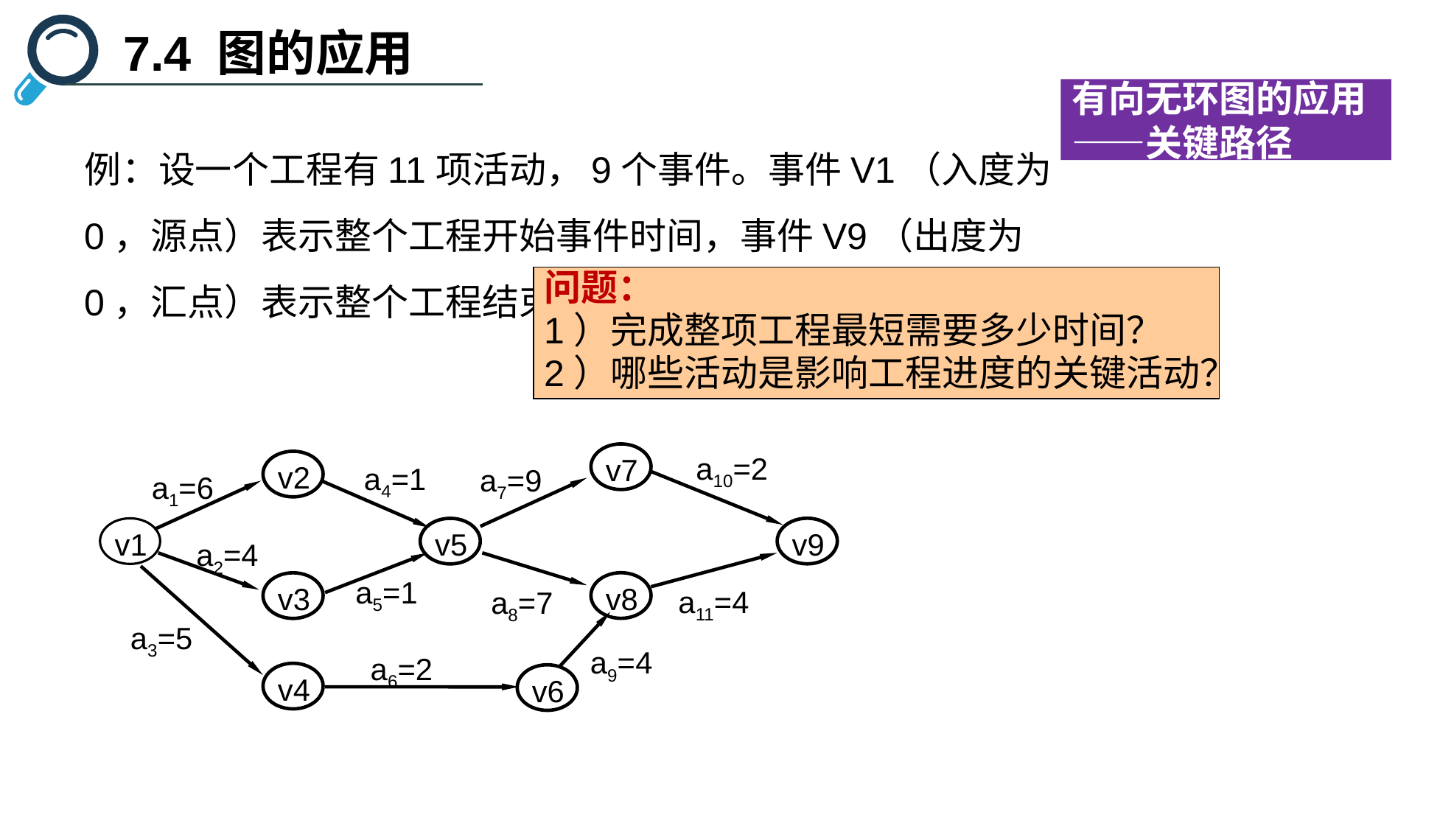

7.4 图的应用
有向无环图的应用——关键路径
例：设一个工程有11项活动，9个事件。事件V1（入度为0，源点）表示整个工程开始事件时间，事件V9（出度为0，汇点）表示整个工程结束。
问题：
1）完成整项工程最短需要多少时间？
2）哪些活动是影响工程进度的关键活动？

v7
a10=2
v2
a4=1
a7=9
a1=6

v9

v1
a2=4

a5=1

v8

v3
a11=4
a8=7
a3=5
a9=4
a6=2

v4

v6

v5